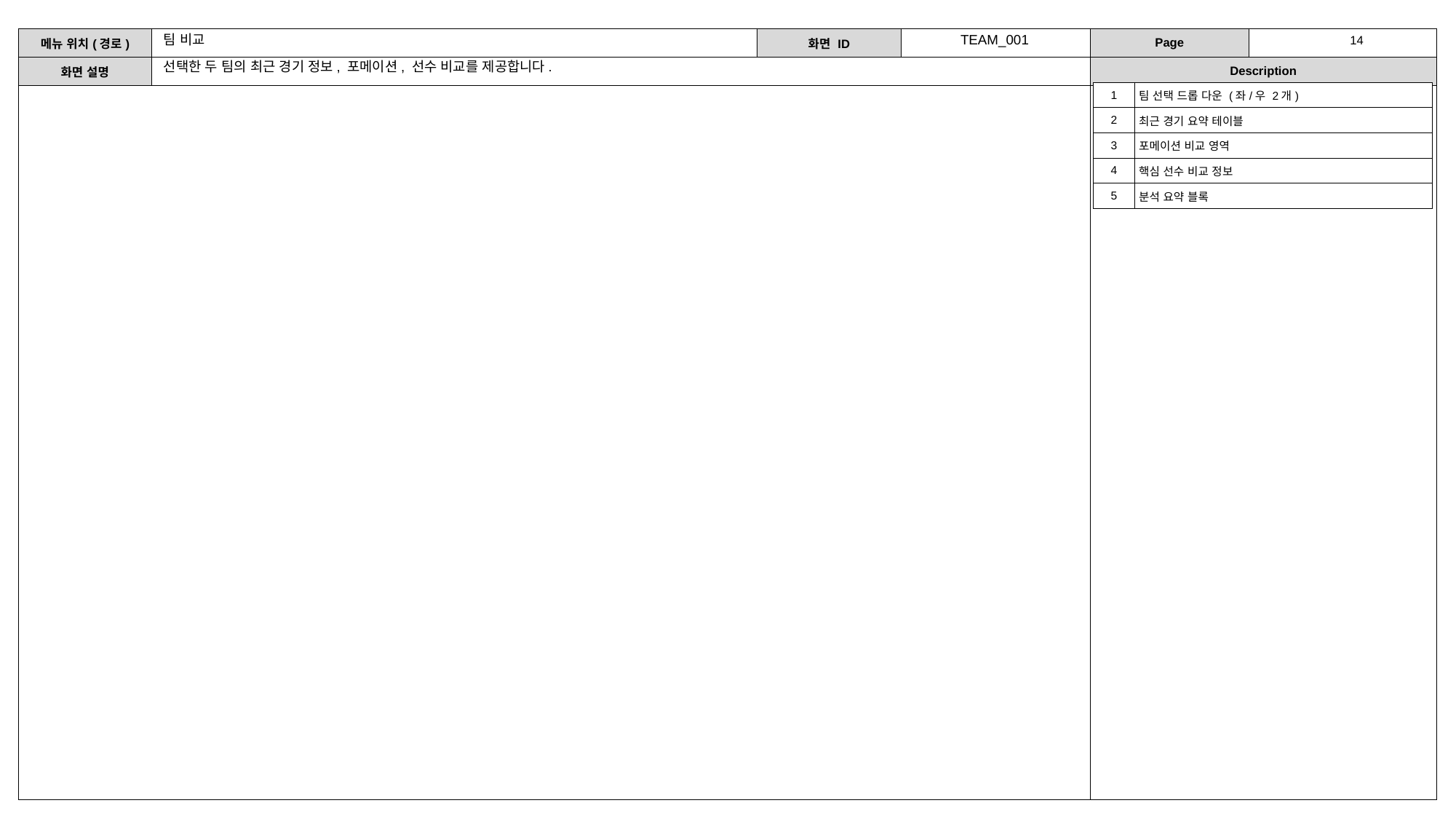

팀 비교
TEAM_001
선택한 두 팀의 최근 경기 정보, 포메이션, 선수 비교를 제공합니다.
| 1 | 팀 선택 드롭 다운 (좌/우 2개) |
| --- | --- |
| 2 | 최근 경기 요약 테이블 |
| 3 | 포메이션 비교 영역 |
| 4 | 핵심 선수 비교 정보 |
| 5 | 분석 요약 블록 |